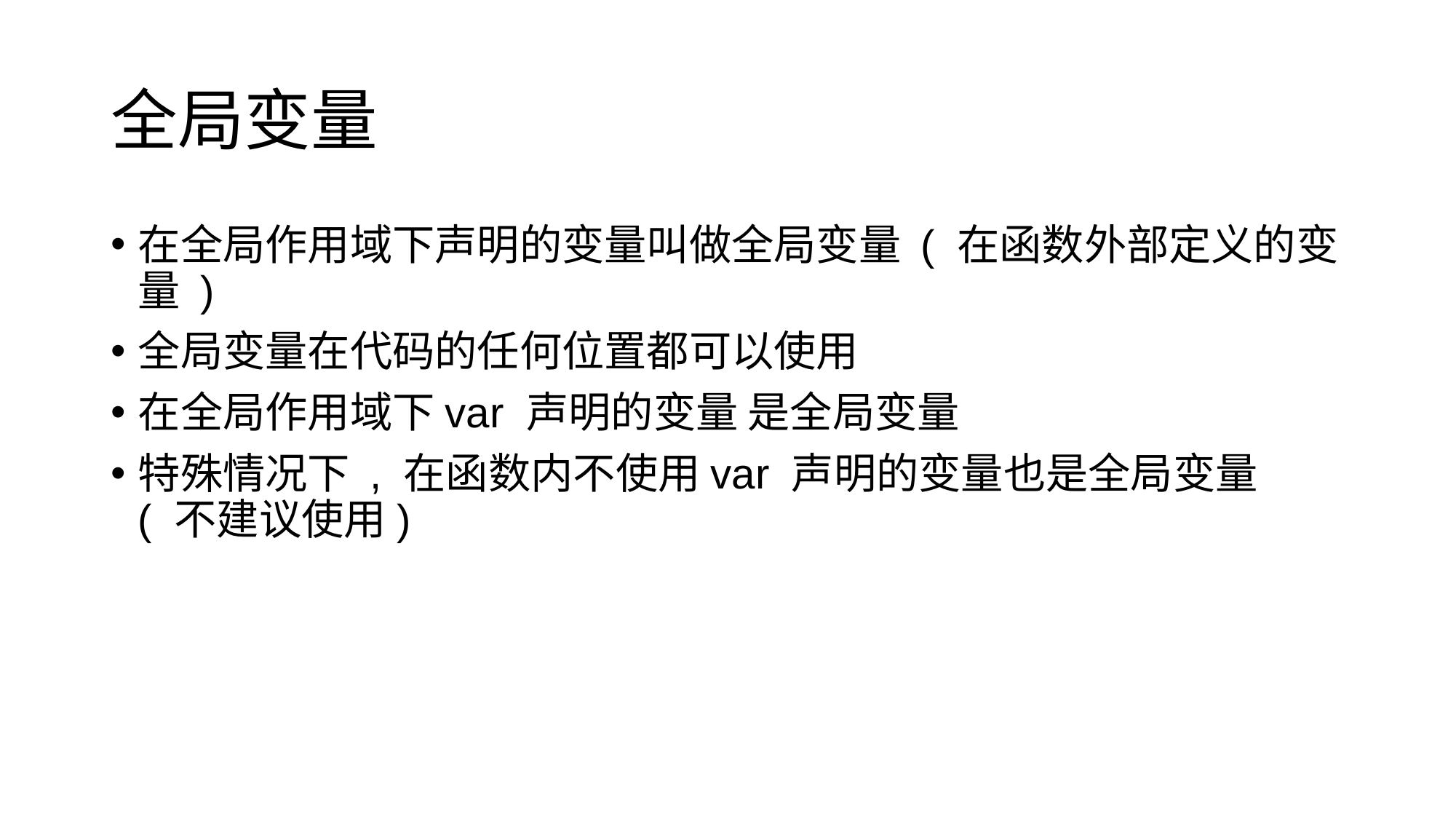

# 全局变量
在全局作用域下声明的变量叫做全局变量 ( 在函数外部定义的变量 )
全局变量在代码的任何位置都可以使用
在全局作用域下var 声明的变量 是全局变量
特殊情况下 , 在函数内不使用var 声明的变量也是全局变量 ( 不建议使用)